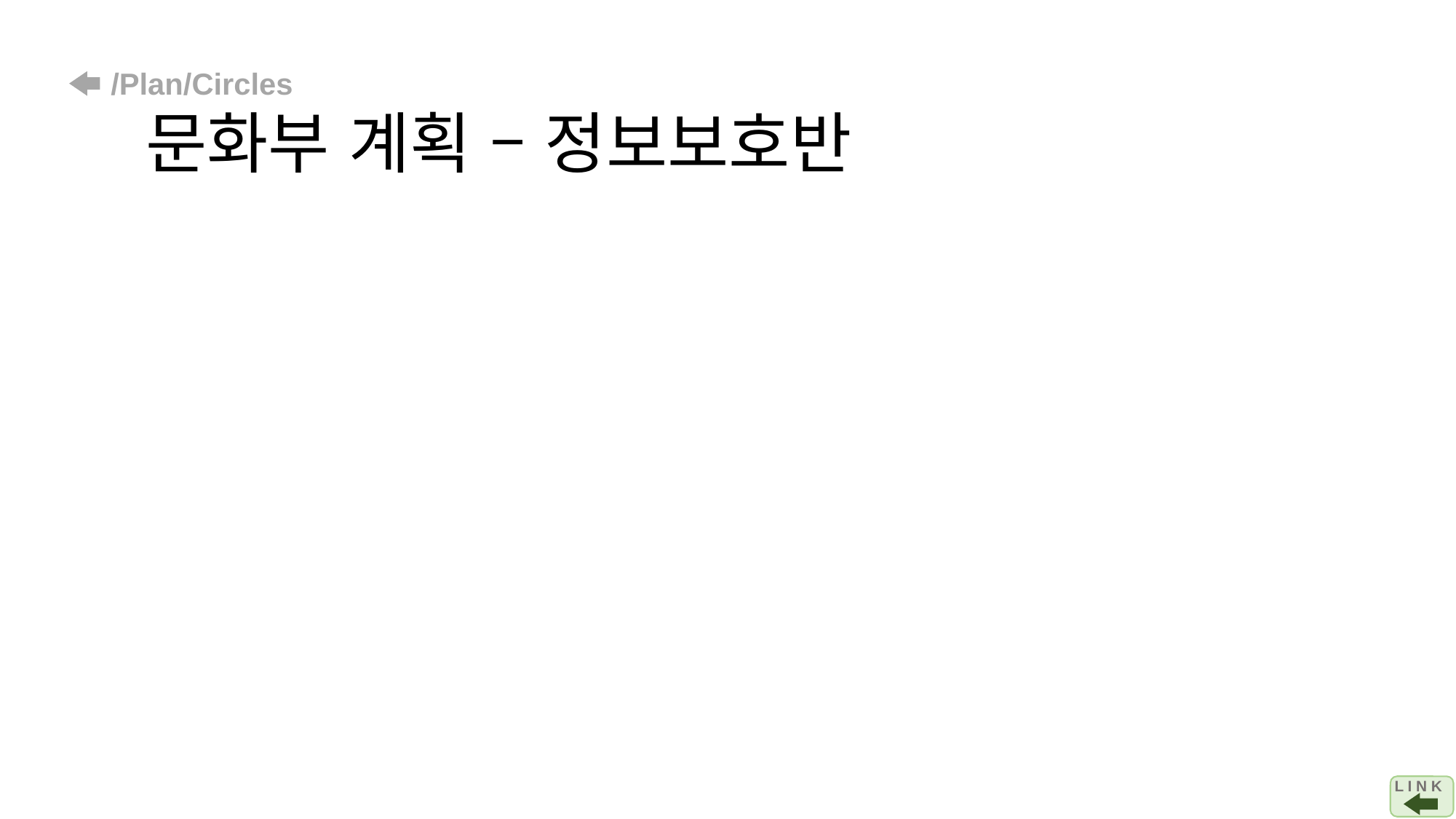

# /Plan/Circles 문화부 계획 – 정보보호반

L I N K